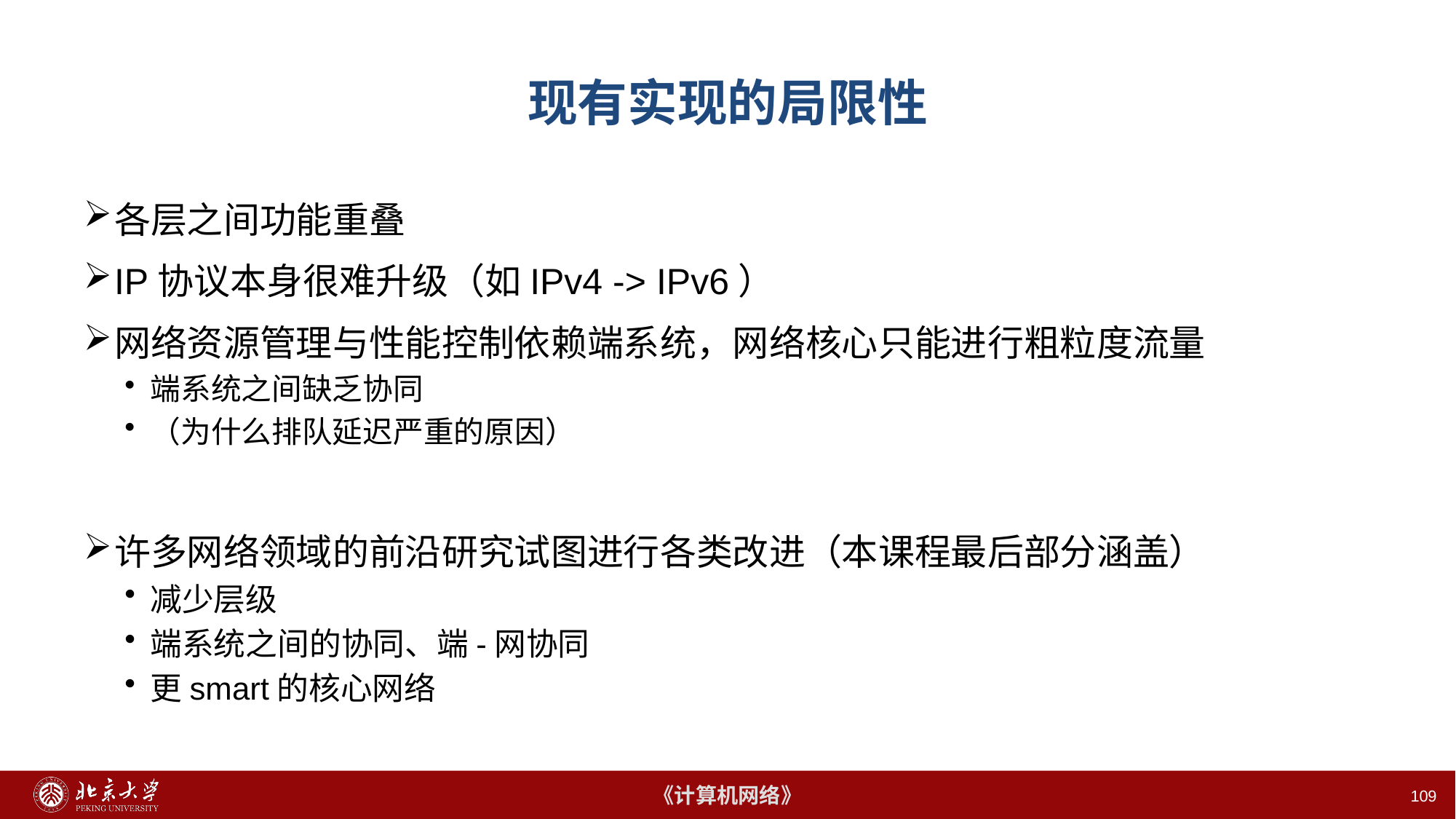

# 现有实现的局限性
各层之间功能重叠
IP协议本身很难升级（如IPv4 -> IPv6）
网络资源管理与性能控制依赖端系统，网络核心只能进行粗粒度流量
端系统之间缺乏协同
（为什么排队延迟严重的原因）

许多网络领域的前沿研究试图进行各类改进（本课程最后部分涵盖）
减少层级
端系统之间的协同、端-网协同
更smart的核心网络
109